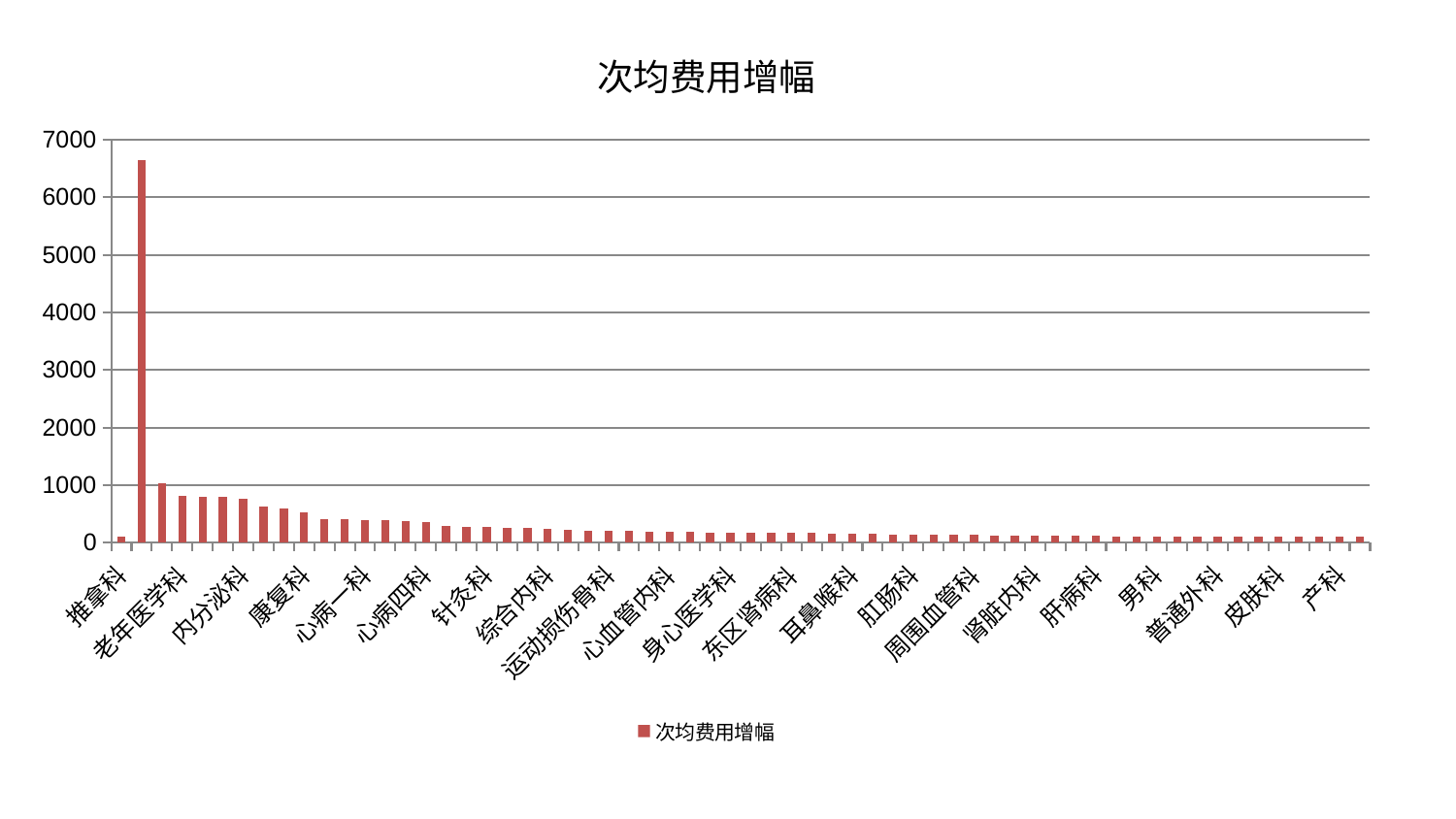

### Chart: 次均费用增幅

| Category | 次均费用增幅 |
|---|---|
| 推拿科 | 100.0 |
| 消化内科 | 6646.005247376756 |
| 小儿骨科 | 1035.7453706504182 |
| 老年医学科 | 815.3064151919701 |
| 眼科 | 803.1265618870042 |
| 肿瘤内科 | 789.6804575538389 |
| 内分泌科 | 767.1053072305004 |
| 脑病二科 | 632.9919547538212 |
| 心病三科 | 595.5807997255879 |
| 康复科 | 529.7010804794654 |
| 风湿病科 | 414.51234272921846 |
| 骨科 | 413.17274636318615 |
| 心病一科 | 396.2153746442853 |
| 美容皮肤科 | 395.35306728142035 |
| 胸外科 | 368.20714949413536 |
| 心病四科 | 362.91506850443454 |
| 东区重症医学科 | 283.08411847872236 |
| 儿科 | 277.69008707681684 |
| 针灸科 | 265.0958098420152 |
| 脾胃病科 | 263.59027501461196 |
| 血液科 | 256.2341854187791 |
| 综合内科 | 241.3176167259479 |
| 创伤骨科 | 222.6585914785915 |
| 脊柱骨科 | 202.69059618912658 |
| 运动损伤骨科 | 202.0677483026348 |
| 妇科 | 198.9668303238031 |
| 脾胃科消化科合并 | 196.07516371415315 |
| 心血管内科 | 195.43662784109486 |
| 西区重症医学科 | 188.5359424522719 |
| 关节骨科 | 180.60030208451676 |
| 身心医学科 | 179.79043464836124 |
| 肝胆外科 | 173.68180132072135 |
| 小儿推拿科 | 172.67629931990263 |
| 东区肾病科 | 169.70193444737615 |
| 治未病中心 | 166.2258127107739 |
| 脑病三科 | 153.66201025330975 |
| 耳鼻喉科 | 153.2691649606307 |
| 肾病科 | 148.8294256788237 |
| 医院 | 145.81317737552263 |
| 肛肠科 | 145.21842992318594 |
| 妇二科 | 143.7254562072818 |
| 乳腺甲状腺外科 | 141.0727999473541 |
| 周围血管科 | 133.61953378097104 |
| 心病二科 | 129.66855697359406 |
| 中医经典科 | 128.35875533377967 |
| 肾脏内科 | 127.12313572507455 |
| 妇科妇二科合并 | 123.03137896310739 |
| 脑病一科 | 121.63812298643724 |
| 肝病科 | 116.23122761254321 |
| 呼吸内科 | 111.76031427557787 |
| 泌尿外科 | 110.97944416701309 |
| 男科 | 110.70568107029241 |
| 重症医学科 | 110.05068149884191 |
| 口腔科 | 108.27167720261671 |
| 普通外科 | 108.09712433346844 |
| 中医外治中心 | 107.13483942505135 |
| 神经外科 | 107.02802090036126 |
| 皮肤科 | 106.95832793790392 |
| 显微骨科 | 105.37312962602668 |
| 神经内科 | 104.00098790436172 |
| 产科 | 103.97113193001135 |
| 微创骨科 | 101.7187514556445 |
17